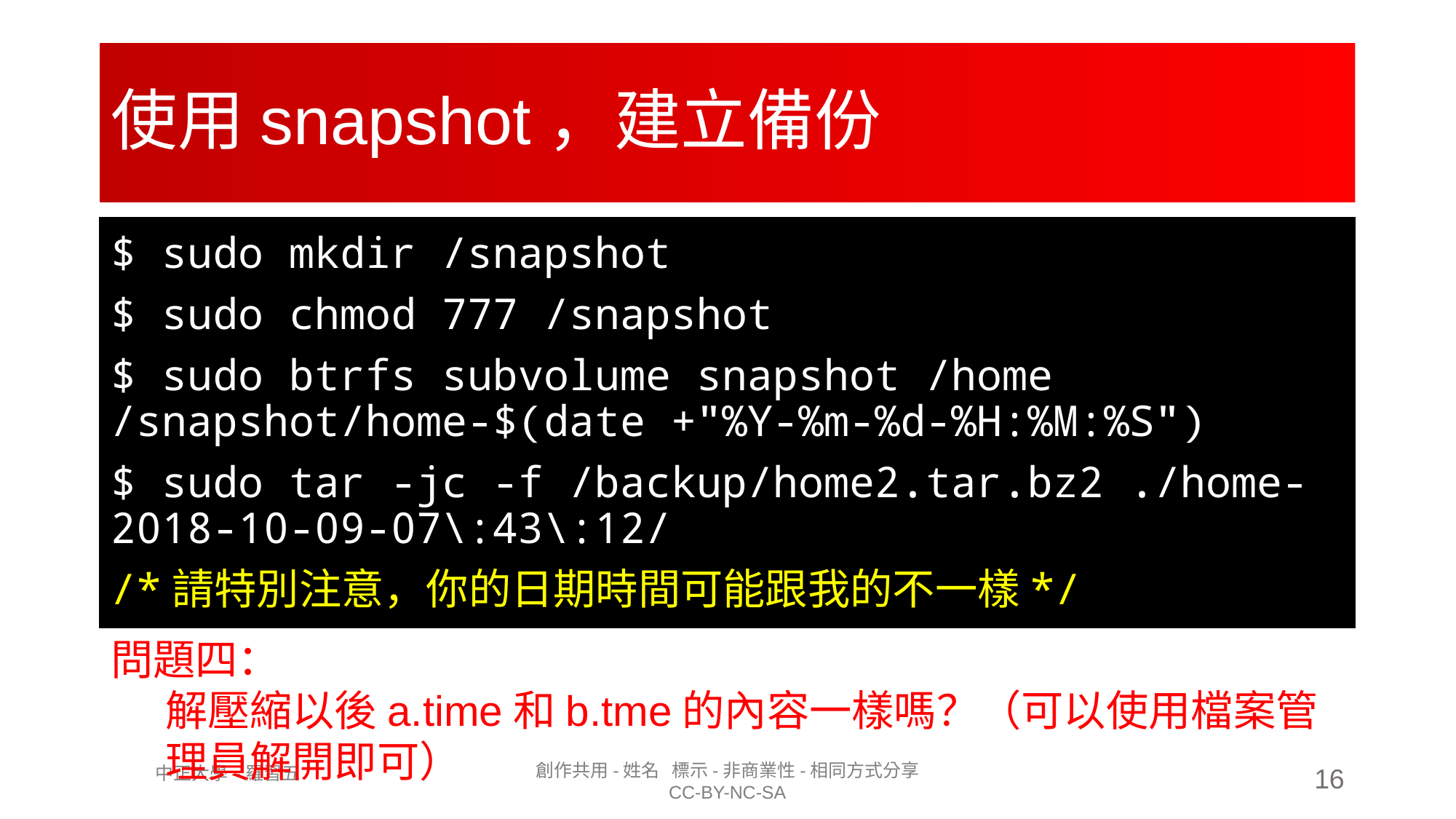

# 使用snapshot，建立備份
$ sudo mkdir /snapshot
$ sudo chmod 777 /snapshot
$ sudo btrfs subvolume snapshot /home /snapshot/home-$(date +"%Y-%m-%d-%H:%M:%S")
$ sudo tar -jc -f /backup/home2.tar.bz2 ./home-2018-10-09-07\:43\:12/
/*請特別注意，你的日期時間可能跟我的不一樣*/
問題四：
解壓縮以後a.time和b.tme的內容一樣嗎？（可以使用檔案管理員解開即可）